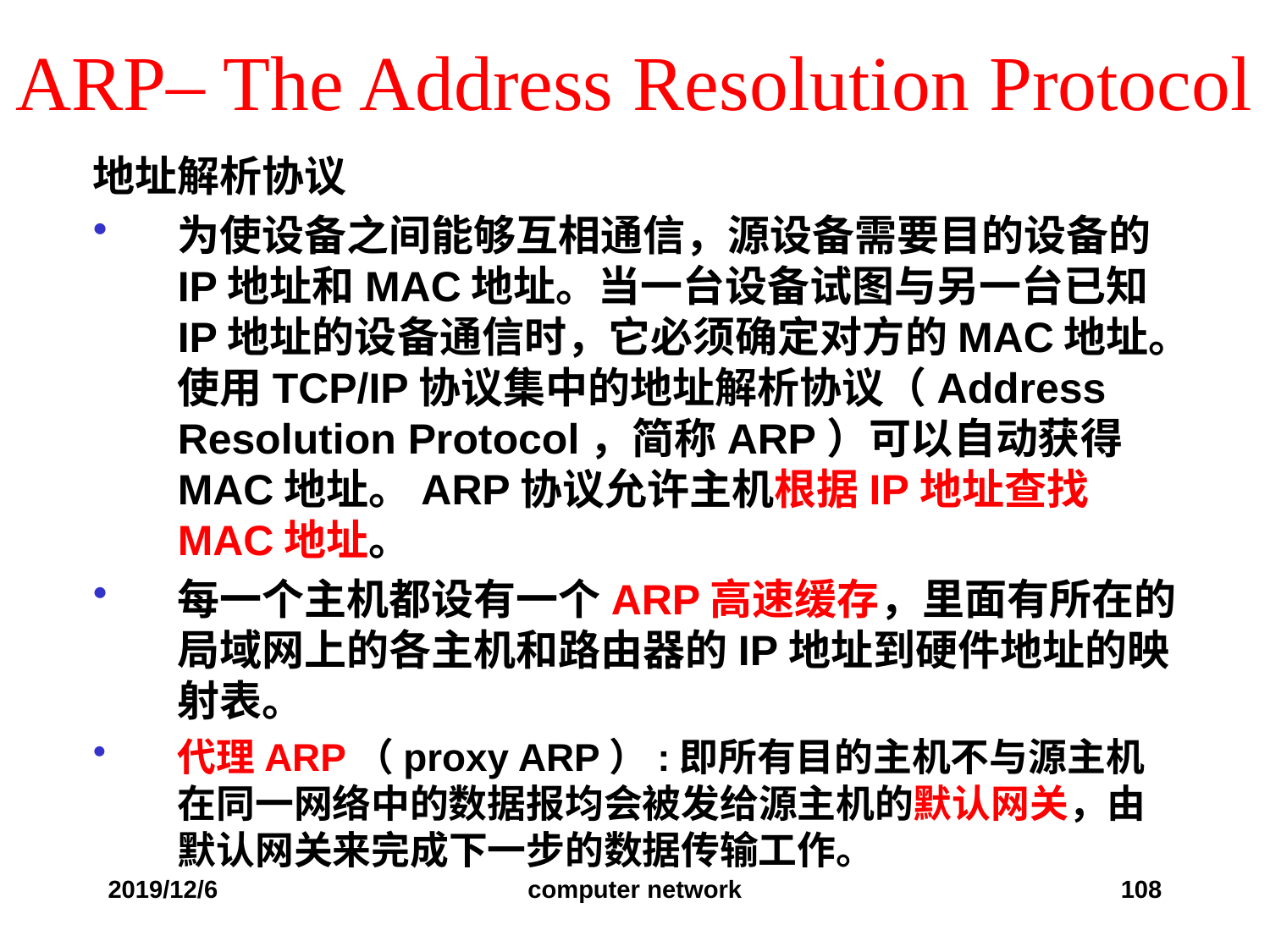

# ARP– The Address Resolution Protocol
地址解析协议
为使设备之间能够互相通信，源设备需要目的设备的IP地址和MAC地址。当一台设备试图与另一台已知IP地址的设备通信时，它必须确定对方的MAC地址。使用TCP/IP协议集中的地址解析协议（Address Resolution Protocol，简称ARP）可以自动获得MAC地址。ARP协议允许主机根据IP地址查找MAC地址。
每一个主机都设有一个ARP高速缓存，里面有所在的局域网上的各主机和路由器的IP地址到硬件地址的映射表。
代理ARP（proxy ARP）:即所有目的主机不与源主机在同一网络中的数据报均会被发给源主机的默认网关，由默认网关来完成下一步的数据传输工作。
2019/12/6
computer network
108